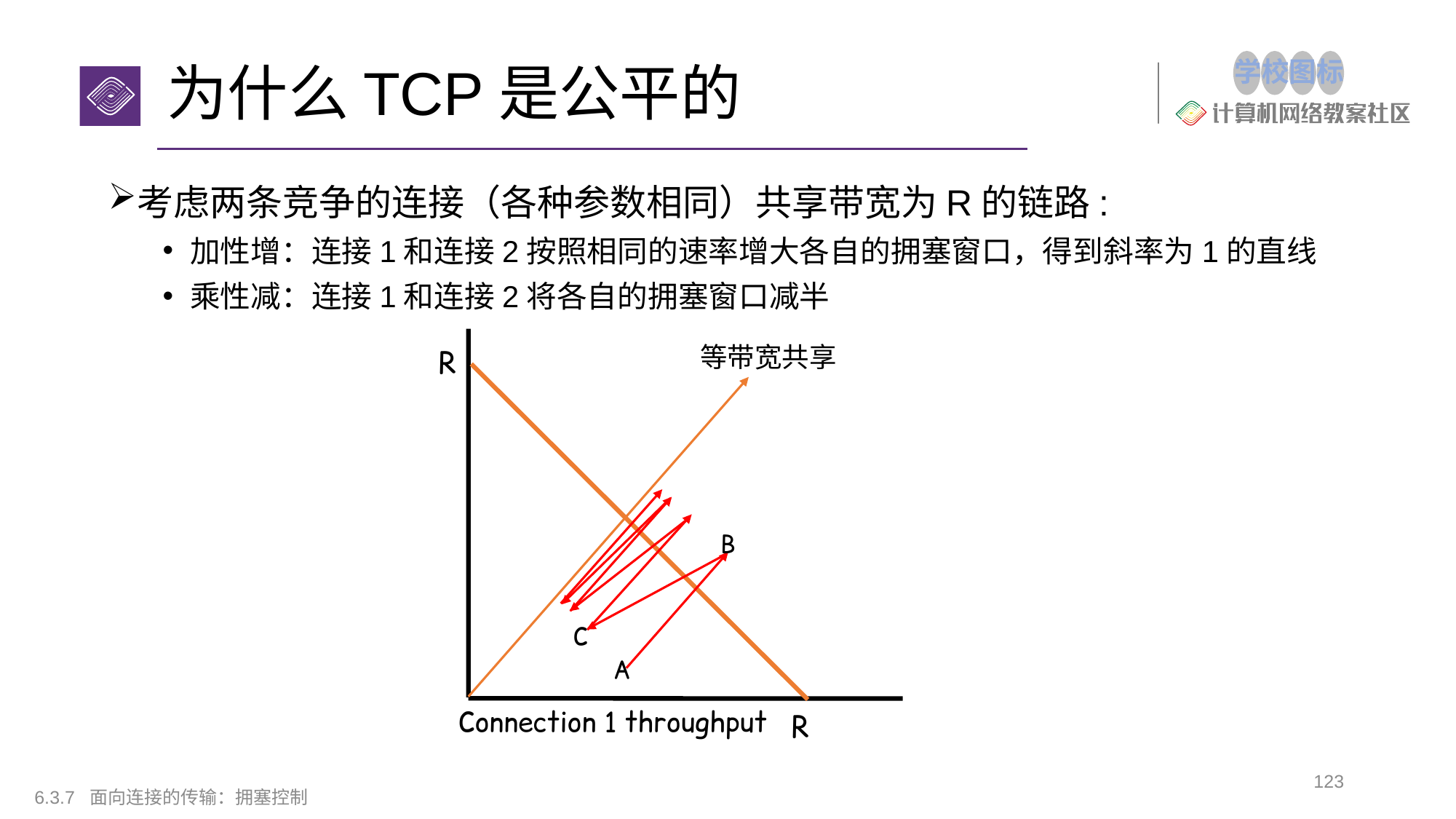

# 为什么TCP是公平的
考虑两条竞争的连接（各种参数相同）共享带宽为R的链路:
加性增：连接1和连接2按照相同的速率增大各自的拥塞窗口，得到斜率为1的直线
乘性减：连接1和连接2将各自的拥塞窗口减半

等带宽共享
R

B

C
A

Connection 1 throughput
R
123
6.3.7  面向连接的传输：拥塞控制